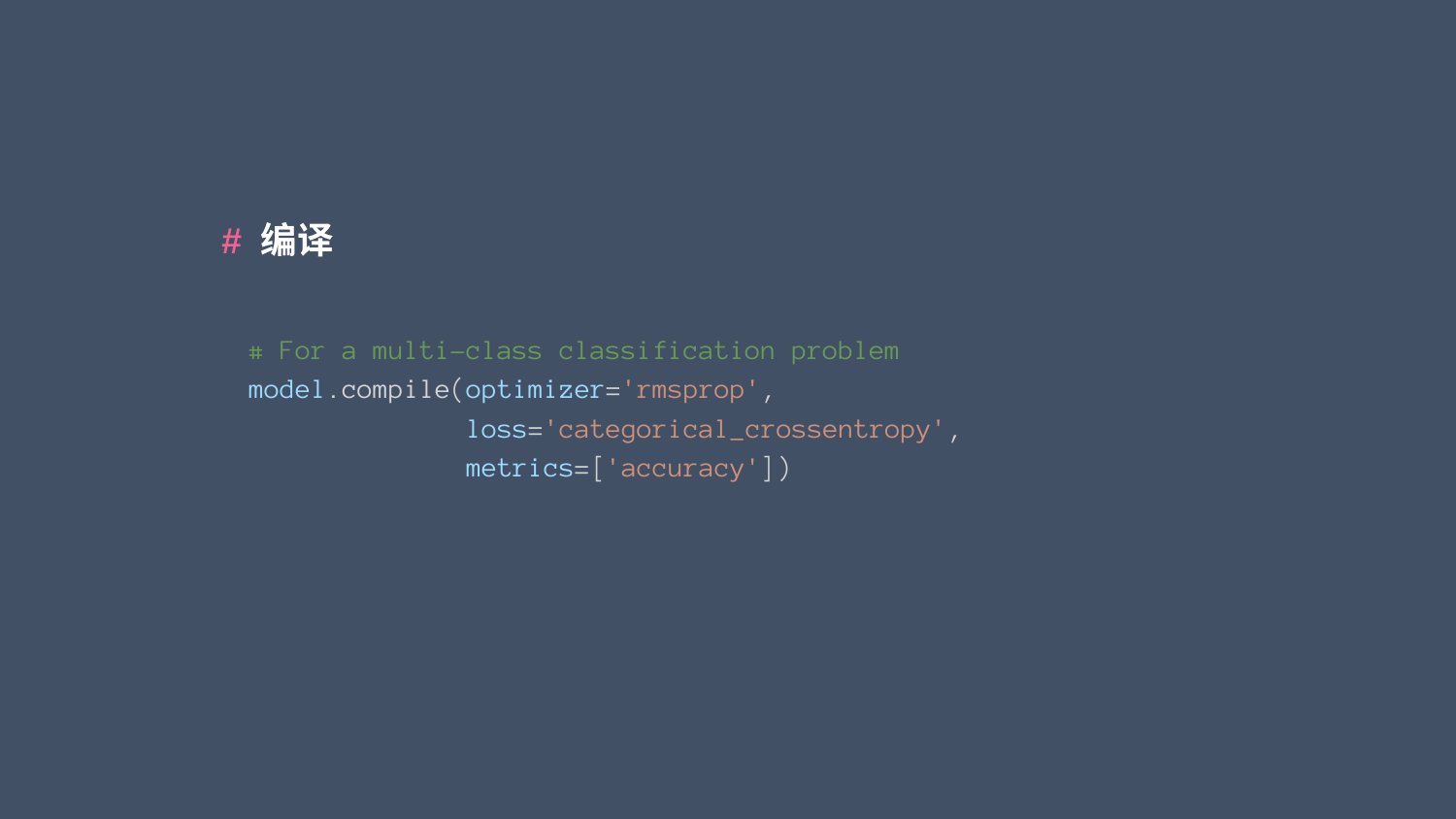

# 编译
# For a multi-class classification problem
model.compile(optimizer='rmsprop',
              loss='categorical_crossentropy',
              metrics=['accuracy'])